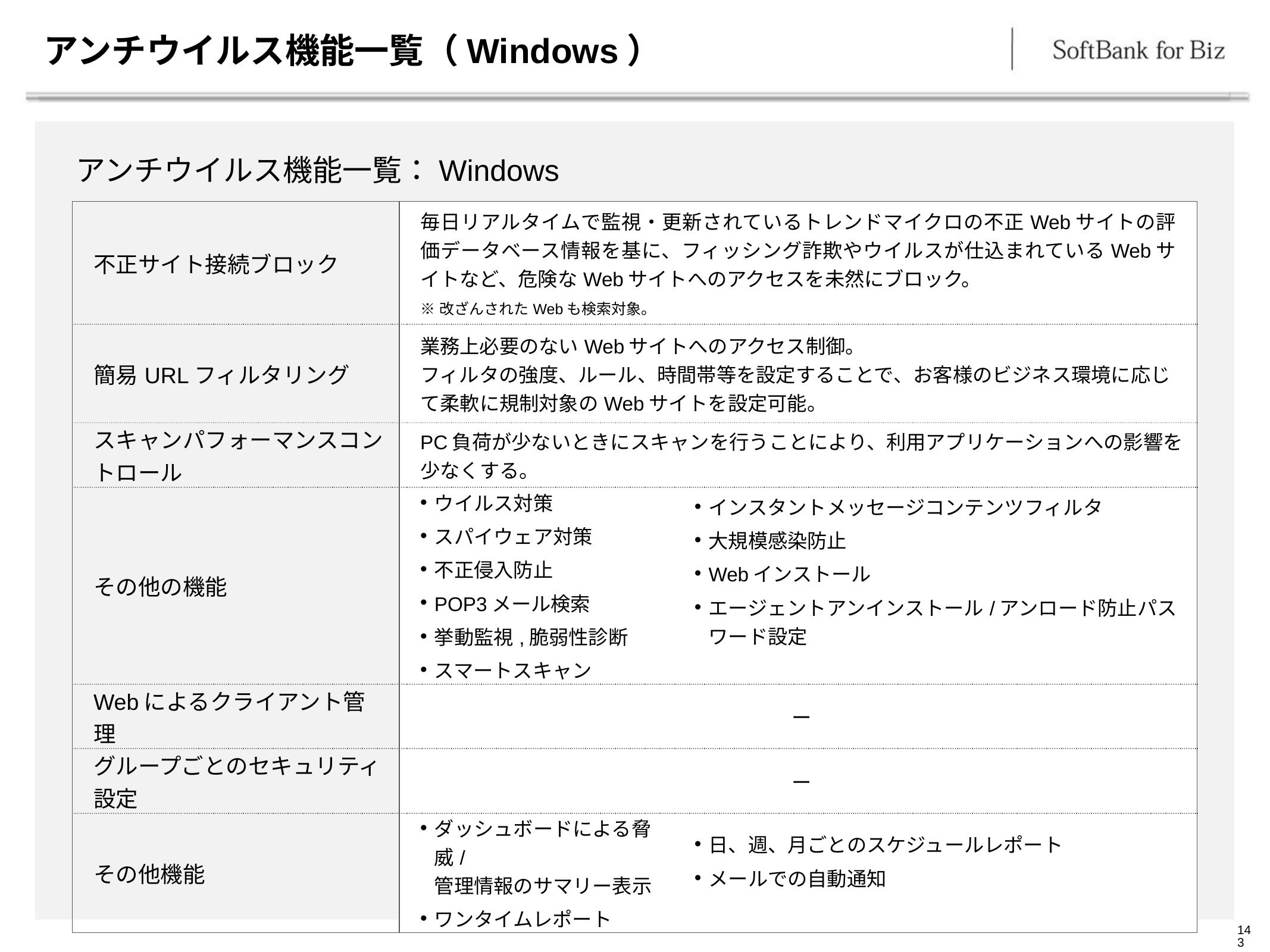

# アンチウイルス機能一覧（Windows）
アンチウイルス機能一覧：Windows
| 不正サイト接続ブロック | 毎日リアルタイムで監視・更新されているトレンドマイクロの不正Webサイトの評価データベース情報を基に、フィッシング詐欺やウイルスが仕込まれているWebサイトなど、危険なWebサイトへのアクセスを未然にブロック。 ※改ざんされたWebも検索対象。 |  |
| --- | --- | --- |
| 簡易URLフィルタリング | 業務上必要のないWebサイトへのアクセス制御。 フィルタの強度、ルール、時間帯等を設定することで、お客様のビジネス環境に応じて柔軟に規制対象のWebサイトを設定可能。 |  |
| スキャンパフォーマンスコントロール | PC負荷が少ないときにスキャンを行うことにより、利用アプリケーションへの影響を少なくする。 |  |
| その他の機能 | ウイルス対策 スパイウェア対策 不正侵入防止 POP3メール検索 挙動監視,脆弱性診断 スマートスキャン | インスタントメッセージコンテンツフィルタ 大規模感染防止 Webインストール エージェントアンインストール/アンロード防止パスワード設定 |
| Webによるクライアント管理 | ー |  |
| グループごとのセキュリティ設定 | ー |  |
| その他機能 | ダッシュボードによる脅威/ 管理情報のサマリー表示 ワンタイムレポート | 日、週、月ごとのスケジュールレポート メールでの自動通知 |
143